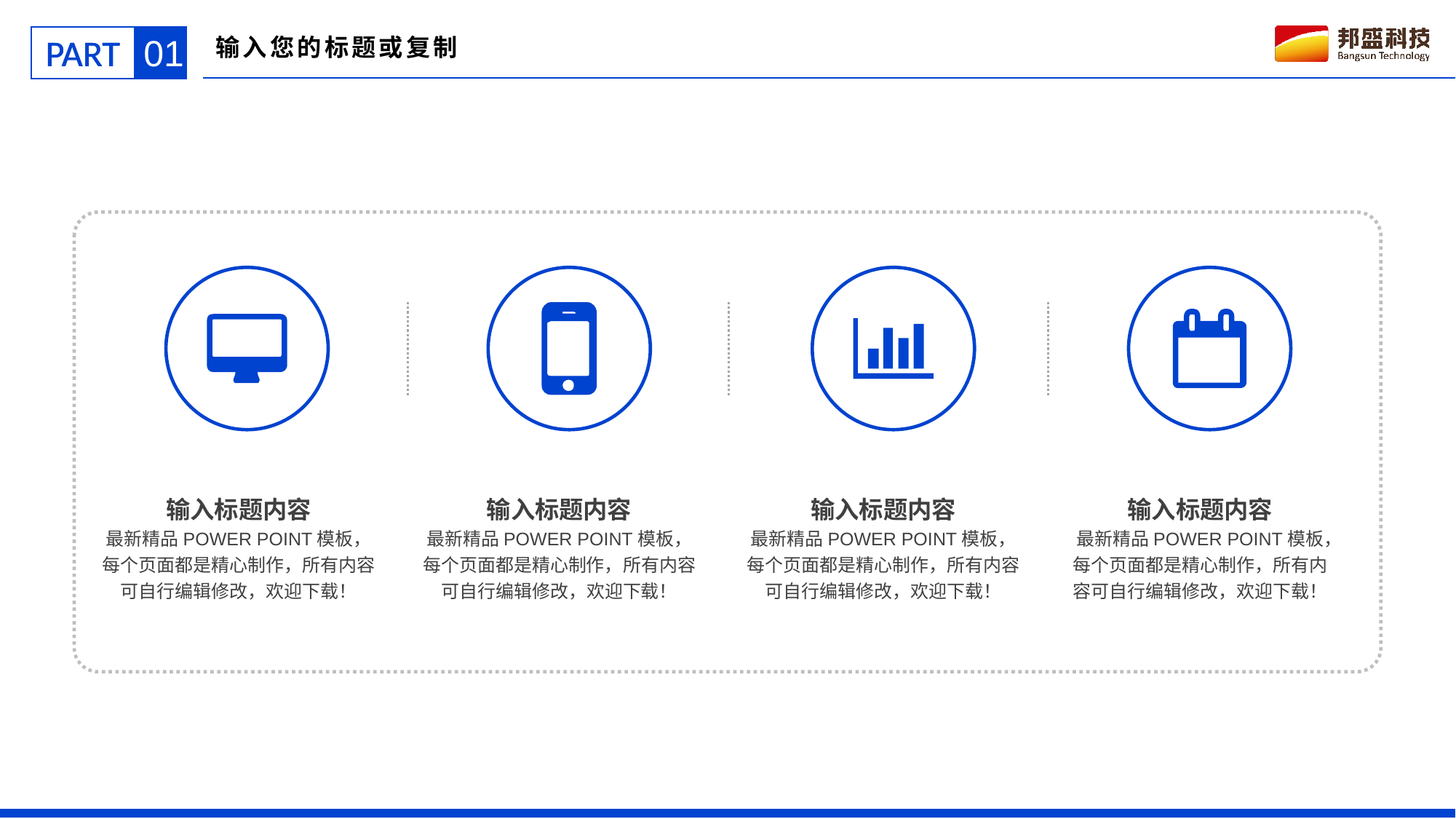

01
PART
输入您的标题或复制

输入标题内容
最新精品POWER POINT模板，每个页面都是精心制作，所有内容可自行编辑修改，欢迎下载！
输入标题内容
最新精品POWER POINT模板，每个页面都是精心制作，所有内容可自行编辑修改，欢迎下载！
输入标题内容
最新精品POWER POINT模板，每个页面都是精心制作，所有内容可自行编辑修改，欢迎下载！
输入标题内容
最新精品POWER POINT模板，每个页面都是精心制作，所有内容可自行编辑修改，欢迎下载！